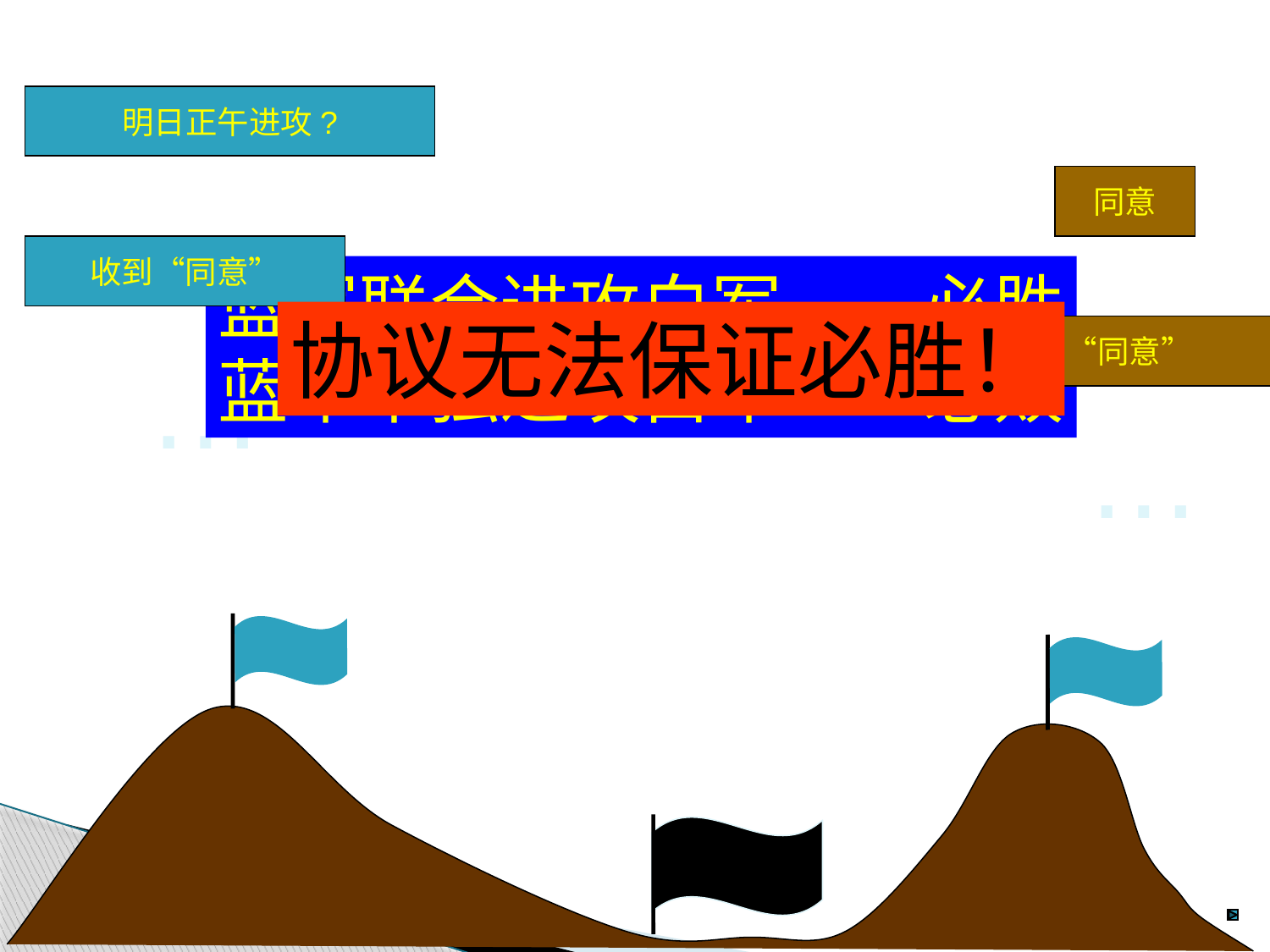

明日正午进攻?
同意
收到“同意”
蓝军联合进攻白军——必胜
蓝军单独进攻白军——必败
协议无法保证必胜！
收到：收到“同意”
…
…